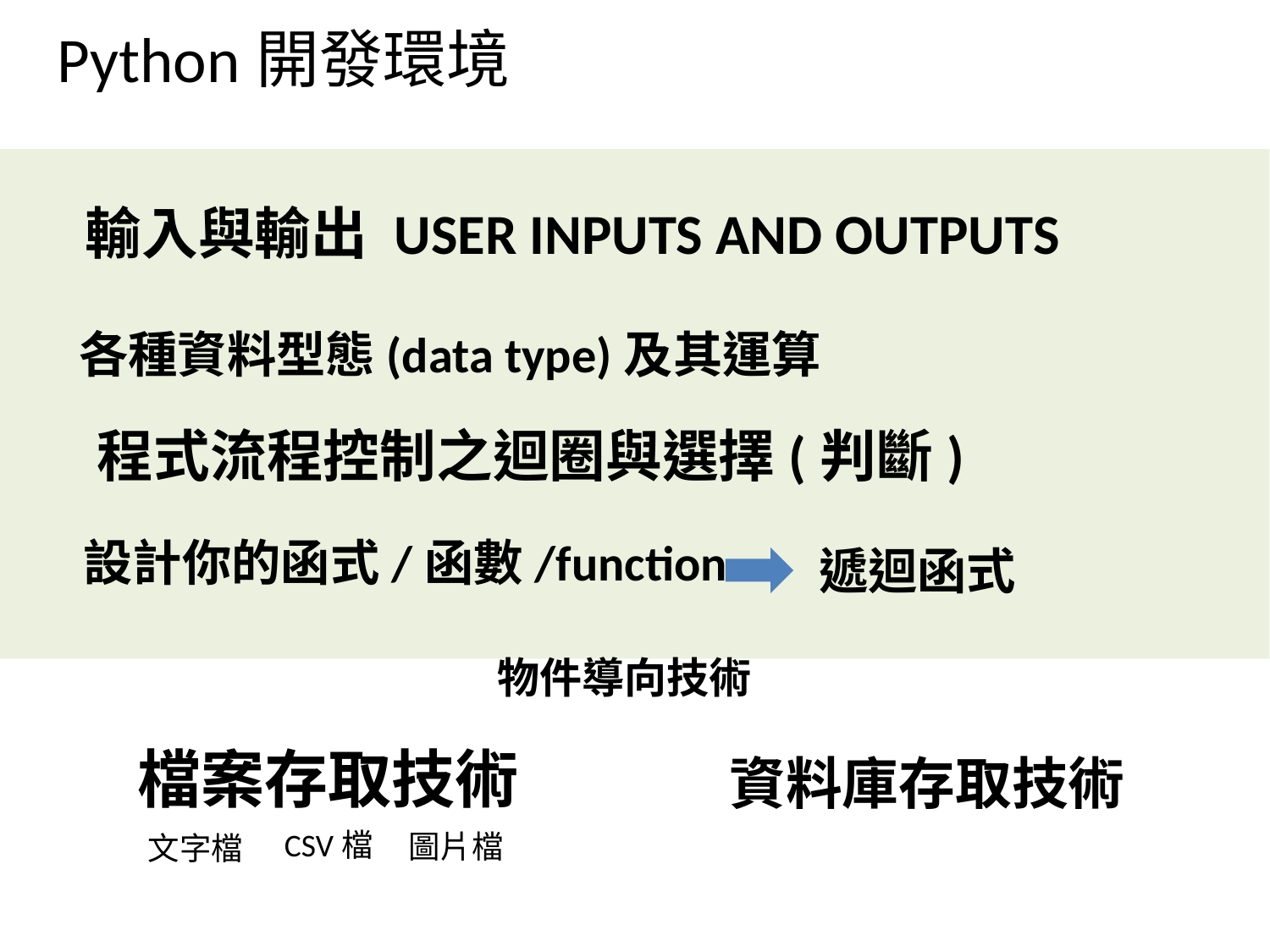

Python開發環境

輸入與輸出 USER INPUTS AND OUTPUTS
各種資料型態(data type)及其運算
程式流程控制之迴圈與選擇(判斷)
設計你的函式/函數/function
遞迴函式

物件導向技術
檔案存取技術
資料庫存取技術
CSV檔
圖片檔
文字檔